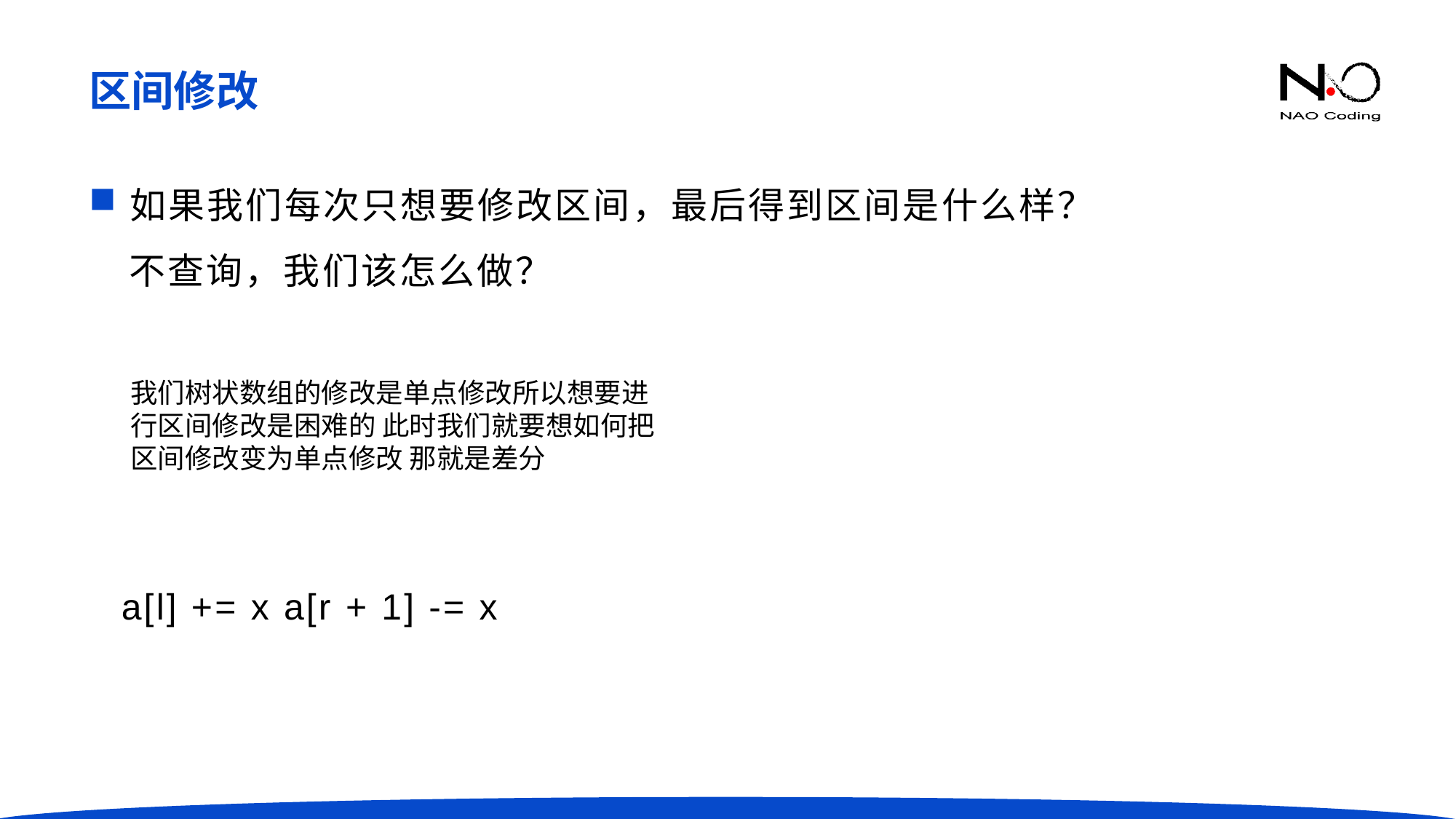

区间修改
如果我们每次只想要修改区间，最后得到区间是什么样？
   不查询，我们该怎么做？
我们树状数组的修改是单点修改所以想要进行区间修改是困难的 此时我们就要想如何把区间修改变为单点修改 那就是差分
a[l] += x a[r + 1] -= x